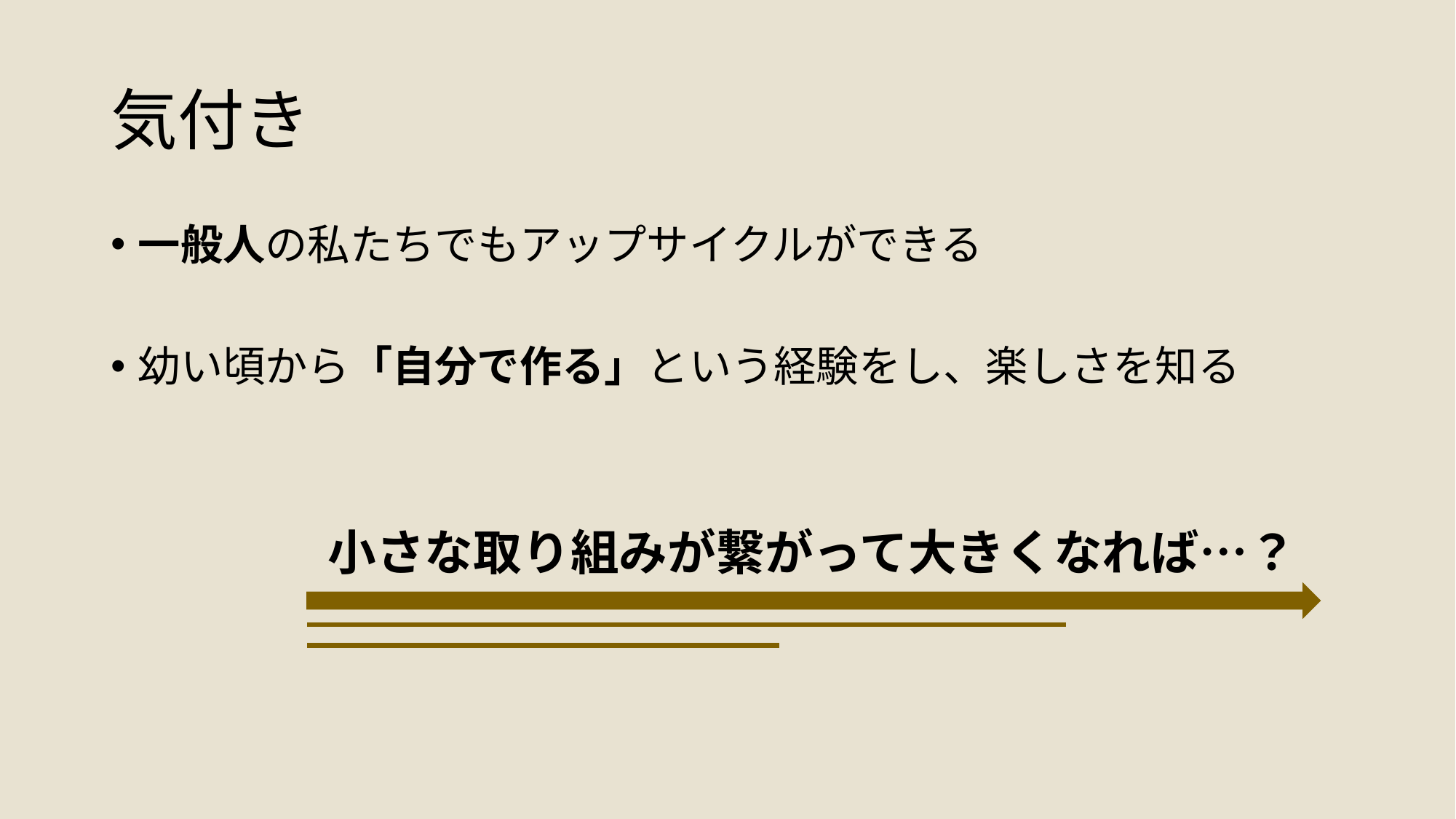

# 気付き
一般人の私たちでもアップサイクルができる

幼い頃から「自分で作る」という経験をし、楽しさを知る

　　　　小さな取り組みが繋がって大きくなれば…？